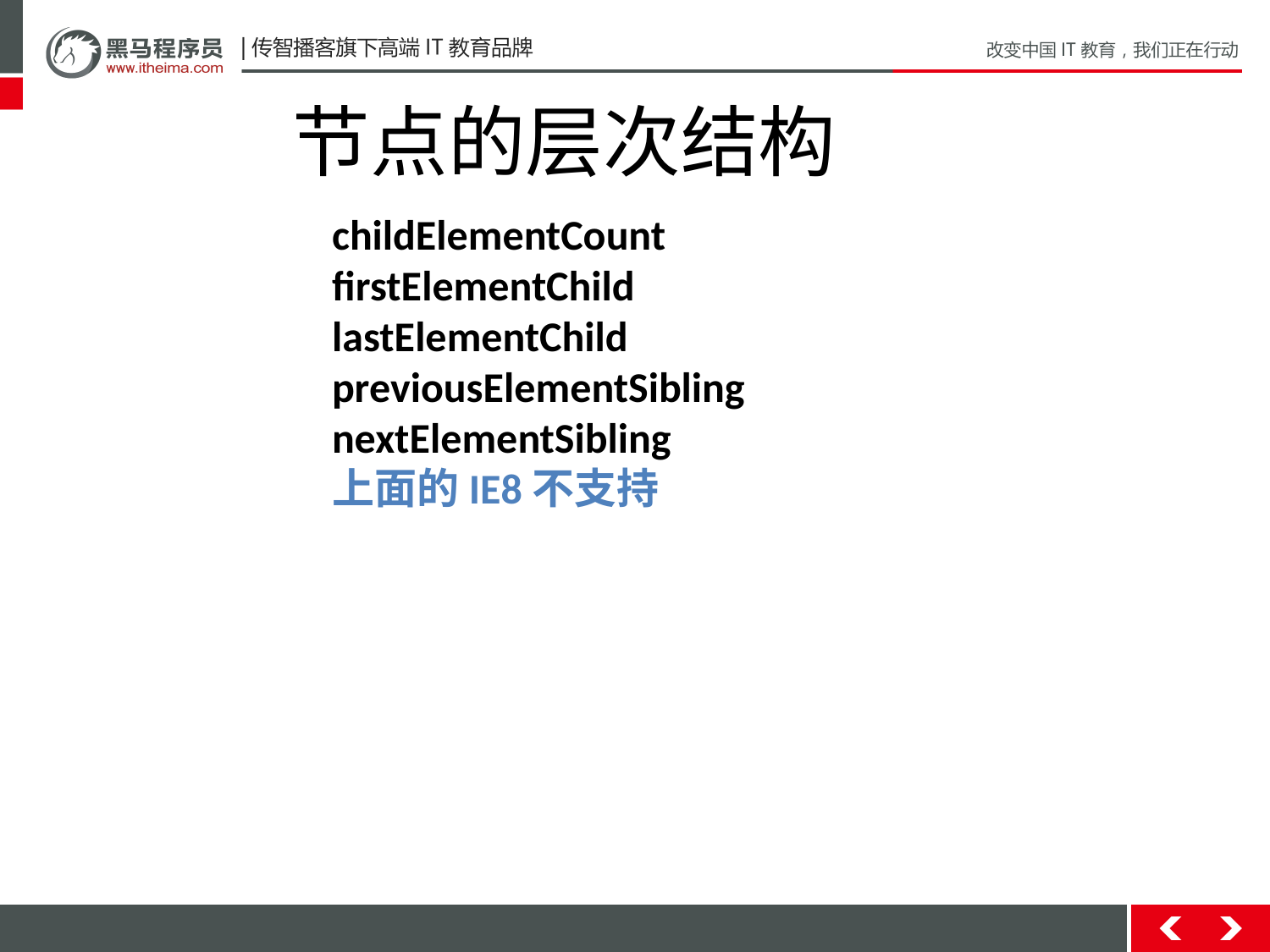

节点的层次结构
childElementCount
firstElementChild
lastElementChild
previousElementSibling
nextElementSibling
上面的IE8不支持